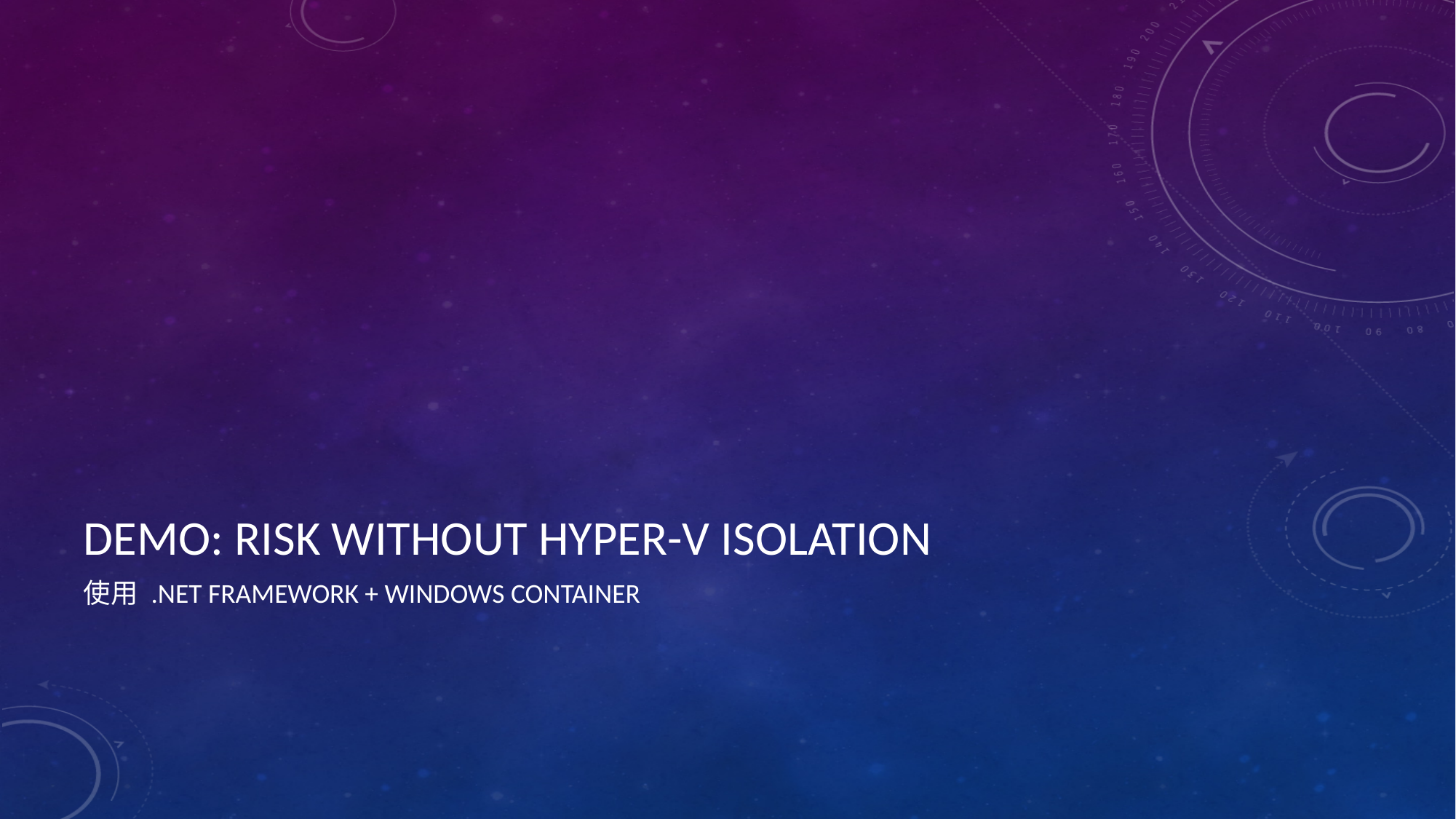

# Demo: risk without hyper-v isolation
使用 .NET Framework + windows container